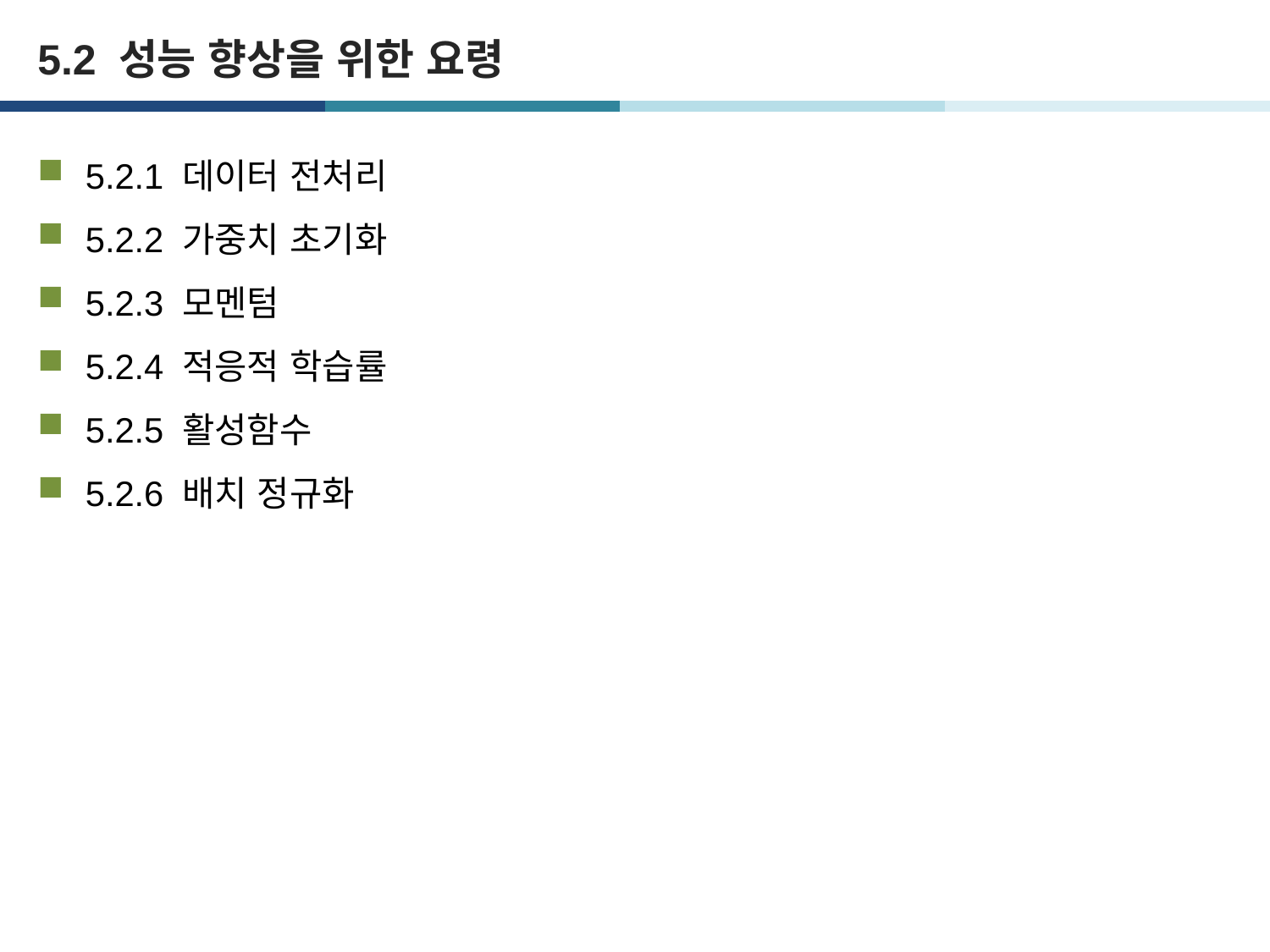

# 5.2 성능 향상을 위한 요령
5.2.1 데이터 전처리
5.2.2 가중치 초기화
5.2.3 모멘텀
5.2.4 적응적 학습률
5.2.5 활성함수
5.2.6 배치 정규화